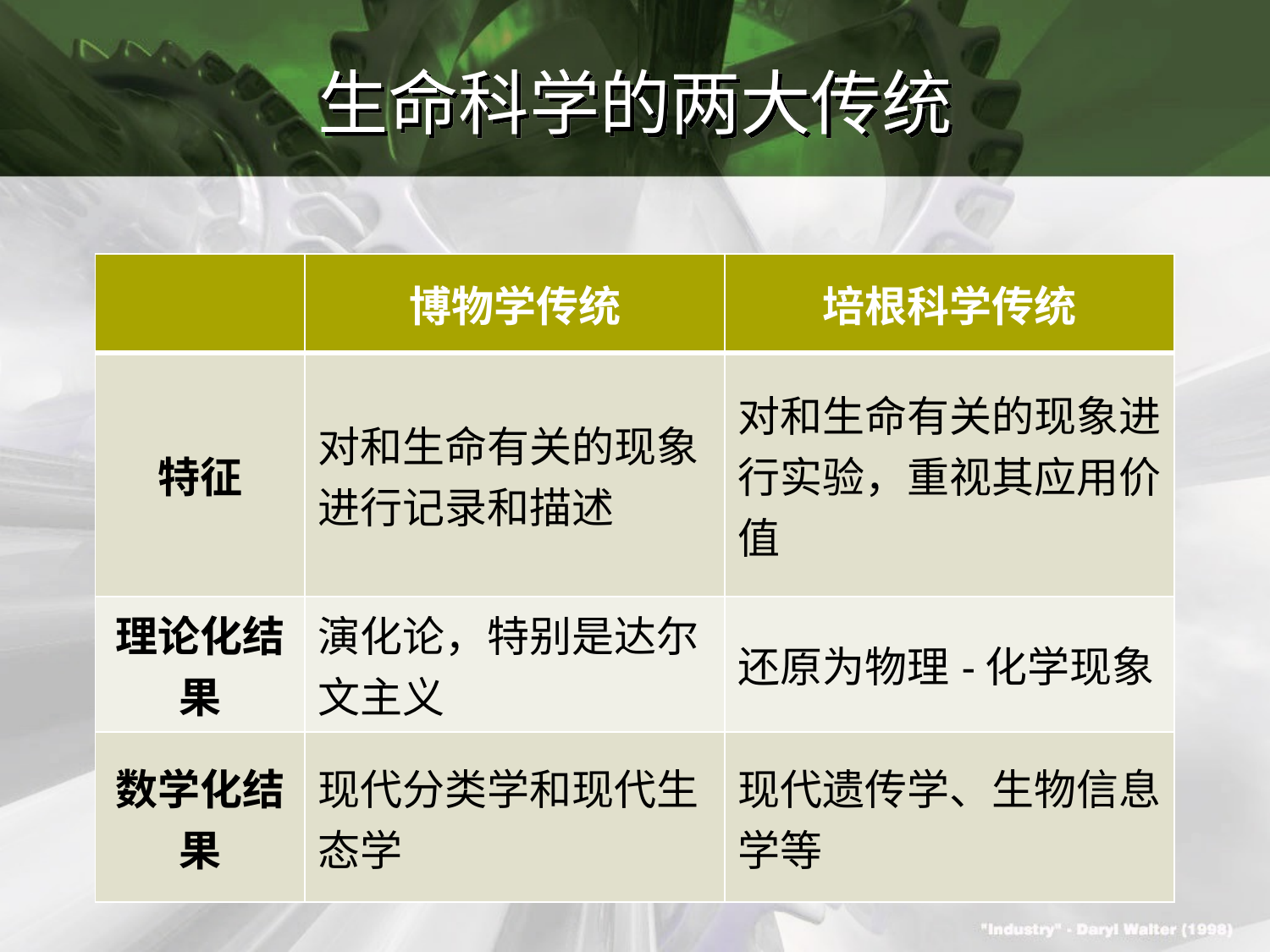

# 生命科学的两大传统
|  | 博物学传统 | 培根科学传统 |
| --- | --- | --- |
| 特征 | 对和生命有关的现象进行记录和描述 | 对和生命有关的现象进行实验，重视其应用价值 |
| 理论化结果 | 演化论，特别是达尔文主义 | 还原为物理-化学现象 |
| 数学化结果 | 现代分类学和现代生态学 | 现代遗传学、生物信息学等 |